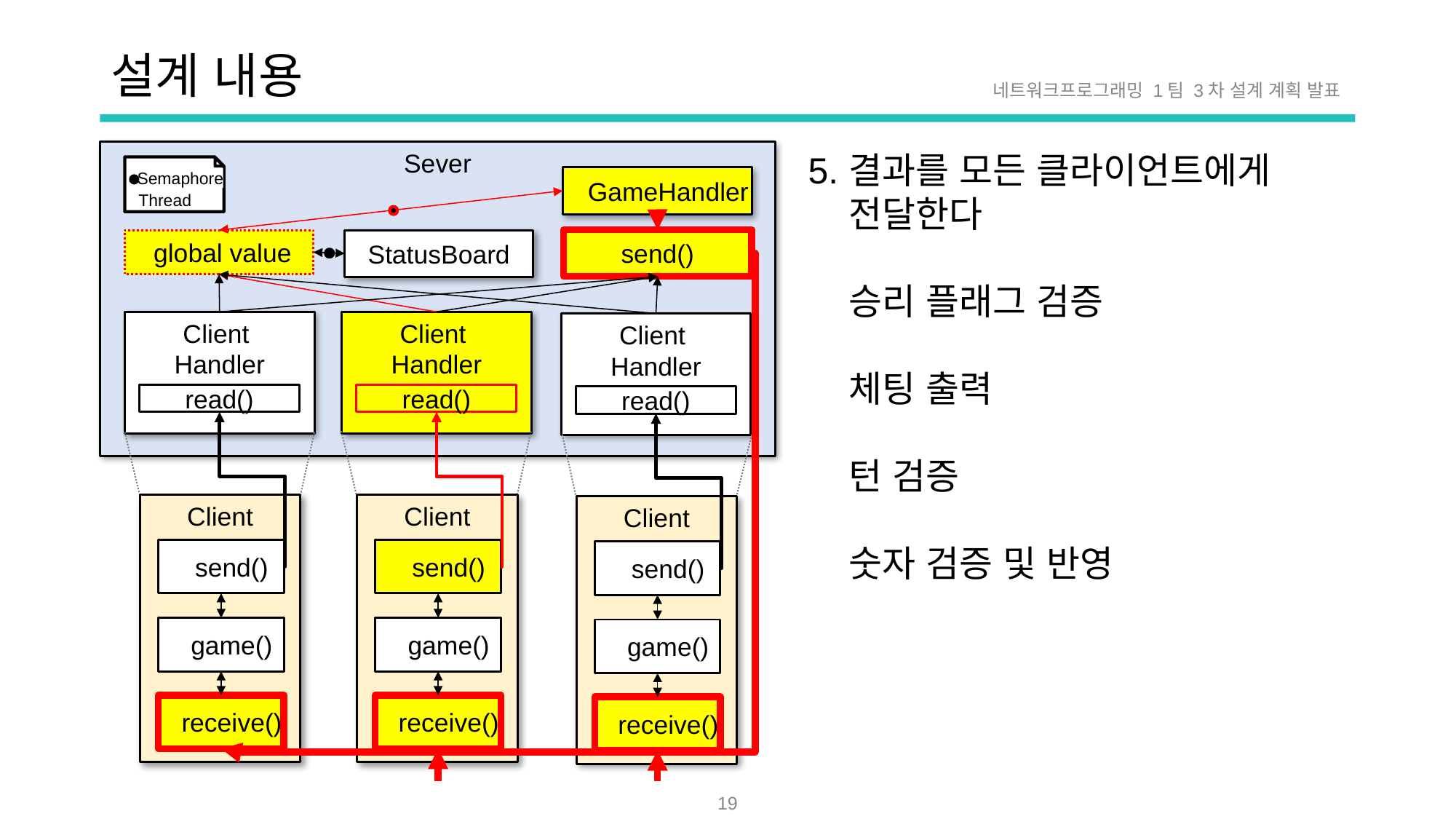

# 설계 내용
네트워크프로그래밍 1팀 3차 설계 계획 발표

Sever

   GameHandler

 Semaphore

 Thread

send()

StatusBoard

 global value

Client
Handler

Client
Handler

Client
Handler

read()
read()
read()
Client

Client

Client

   send()
   send()
   send()
   game()
   game()
   game()
   receive()
   receive()
   receive()
결과를 모든 클라이언트에게 전달한다
승리 플래그 검증
체팅 출력
턴 검증
숫자 검증 및 반영

19